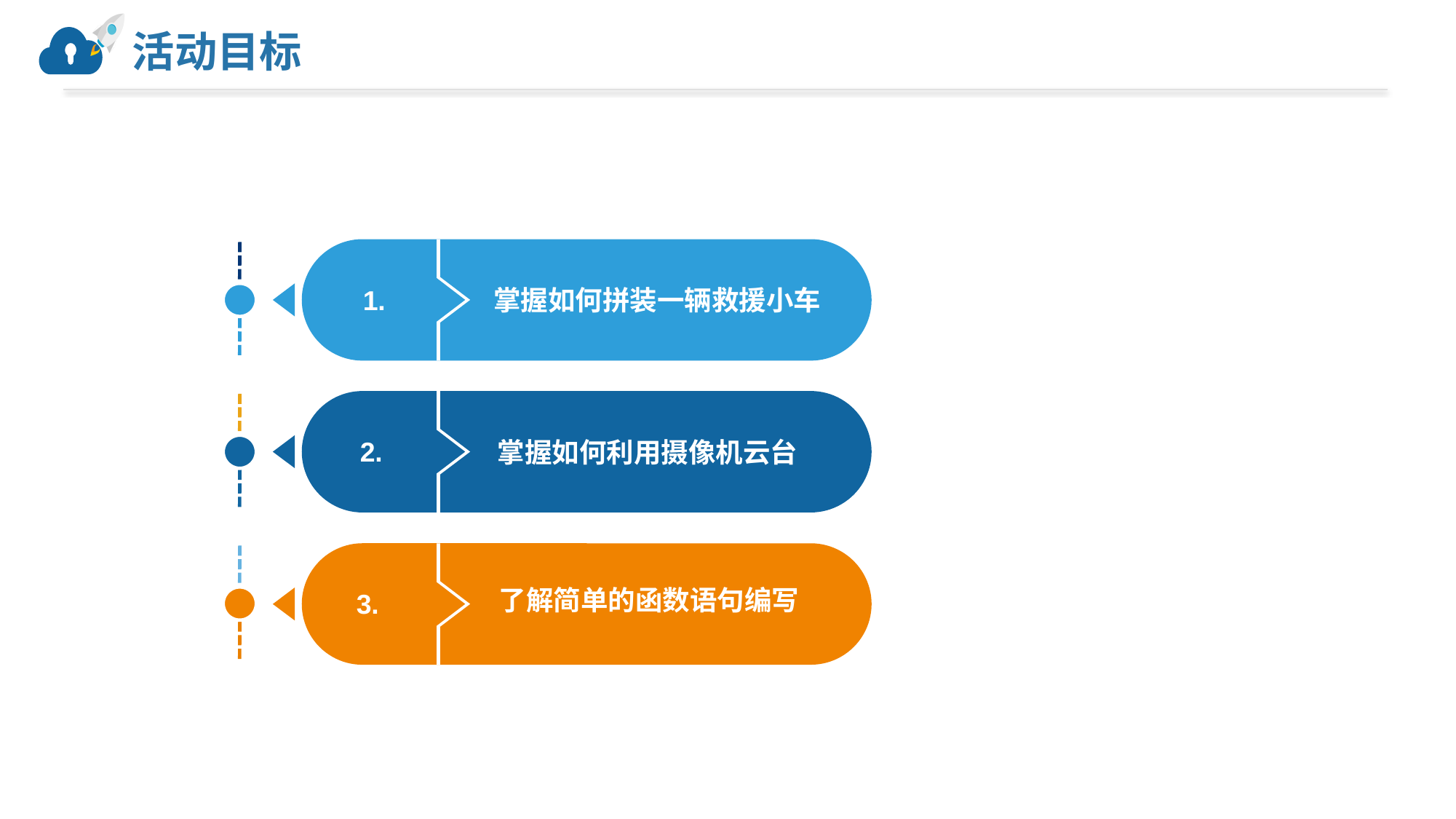

# 活动目标

1.

掌握如何拼装一辆救援小车

2.

掌握如何利用摄像机云台

3.

了解简单的函数语句编写